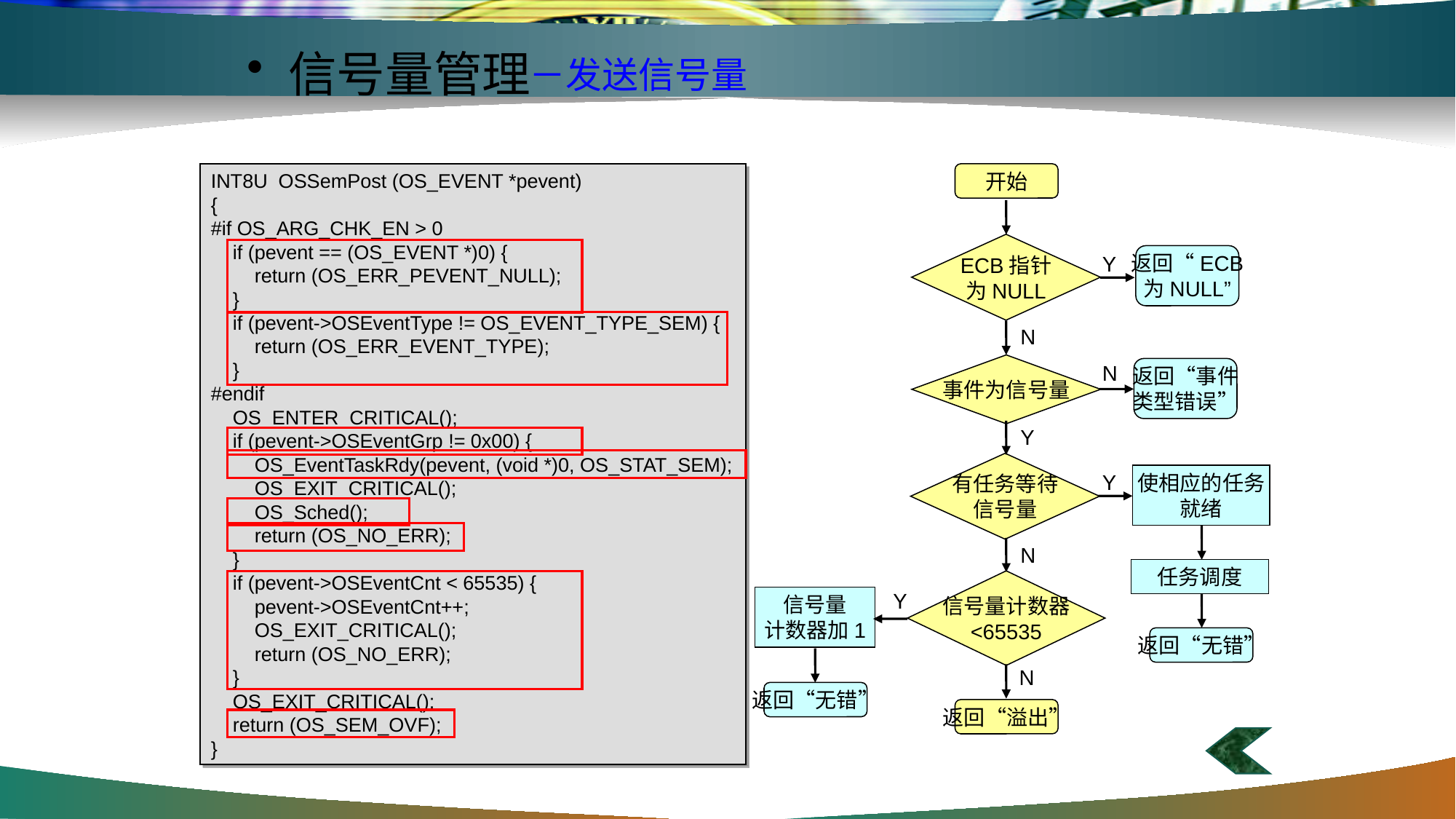

#
信号量管理
－发送信号量

INT8U  OSSemPost (OS_EVENT *pevent)
{
#if OS_ARG_CHK_EN > 0
    if (pevent == (OS_EVENT *)0) {
        return (OS_ERR_PEVENT_NULL);
    }
    if (pevent->OSEventType != OS_EVENT_TYPE_SEM) {
        return (OS_ERR_EVENT_TYPE);
    }
#endif
    OS_ENTER_CRITICAL();
    if (pevent->OSEventGrp != 0x00) {
        OS_EventTaskRdy(pevent, (void *)0, OS_STAT_SEM);
        OS_EXIT_CRITICAL();
        OS_Sched();
        return (OS_NO_ERR);
    }
    if (pevent->OSEventCnt < 65535) {
        pevent->OSEventCnt++;
        OS_EXIT_CRITICAL();
        return (OS_NO_ERR);
    }
    OS_EXIT_CRITICAL();
    return (OS_SEM_OVF);
}
开始

ECB指针
为NULL

Y

返回“ECB
为NULL”

N

N

返回“事件
类型错误”
事件为信号量
Y

有任务等待
信号量
Y

使相应的任务
就绪

任务调度
N

信号量计数器
<65535

Y

信号量
计数器加1

返回“无错”

返回“无错”
N

返回“溢出”